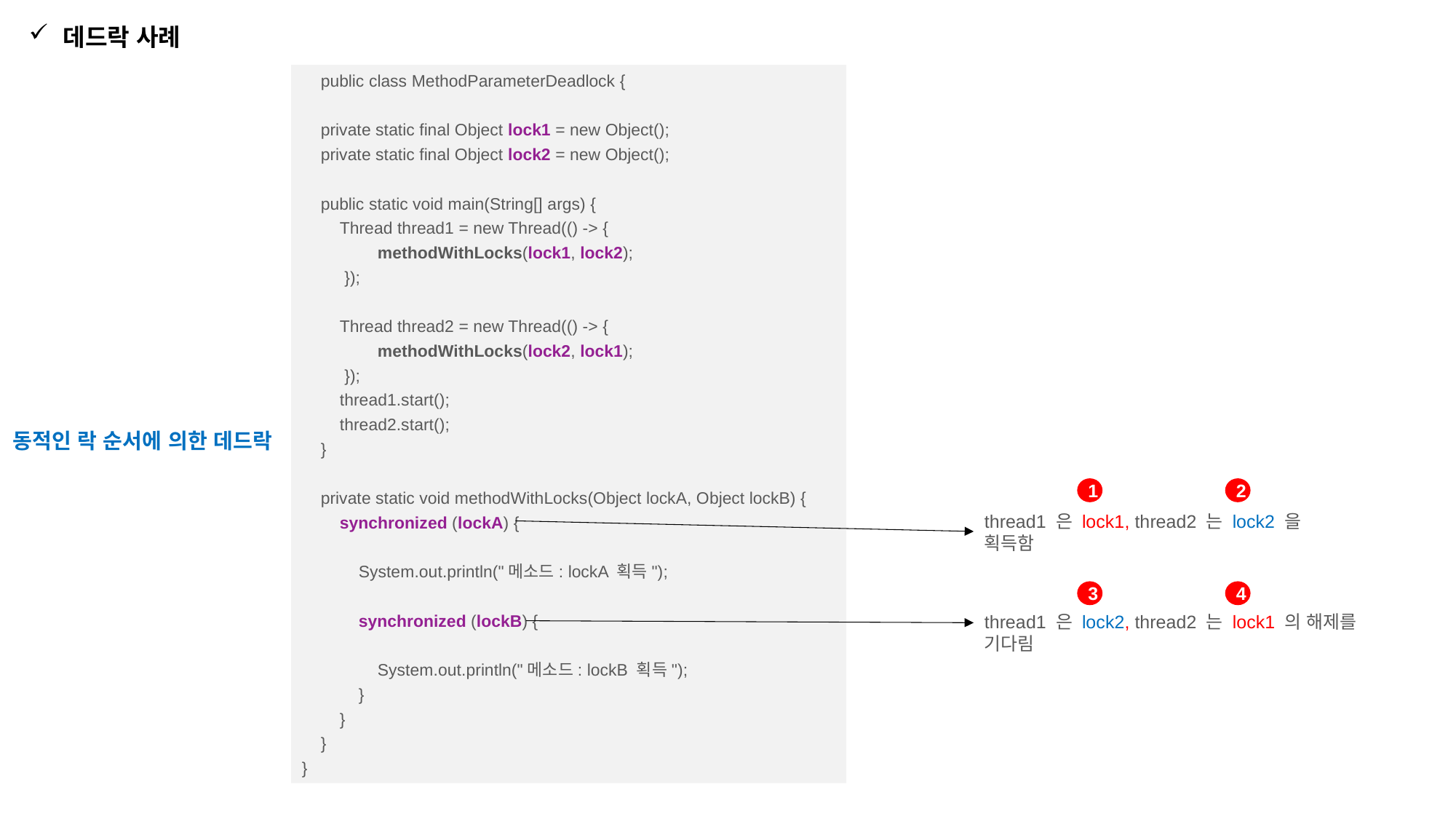

데드락 사례
    public class MethodParameterDeadlock {

    private static final Object lock1 = new Object();
    private static final Object lock2 = new Object();

    public static void main(String[] args) {
        Thread thread1 = new Thread(() -> {
                methodWithLocks(lock1, lock2);
         });

        Thread thread2 = new Thread(() -> {
                methodWithLocks(lock2, lock1);
         });
        thread1.start();
        thread2.start();
    }

    private static void methodWithLocks(Object lockA, Object lockB) {
        synchronized (lockA) {

            System.out.println("메소드: lockA 획득");

            synchronized (lockB) {

                System.out.println("메소드: lockB 획득");
            }
        }
    }
}
동적인 락 순서에 의한 데드락
2
1
thread1 은 lock1, thread2 는 lock2 을 획득함
4
3
thread1 은 lock2, thread2 는 lock1 의 해제를 기다림